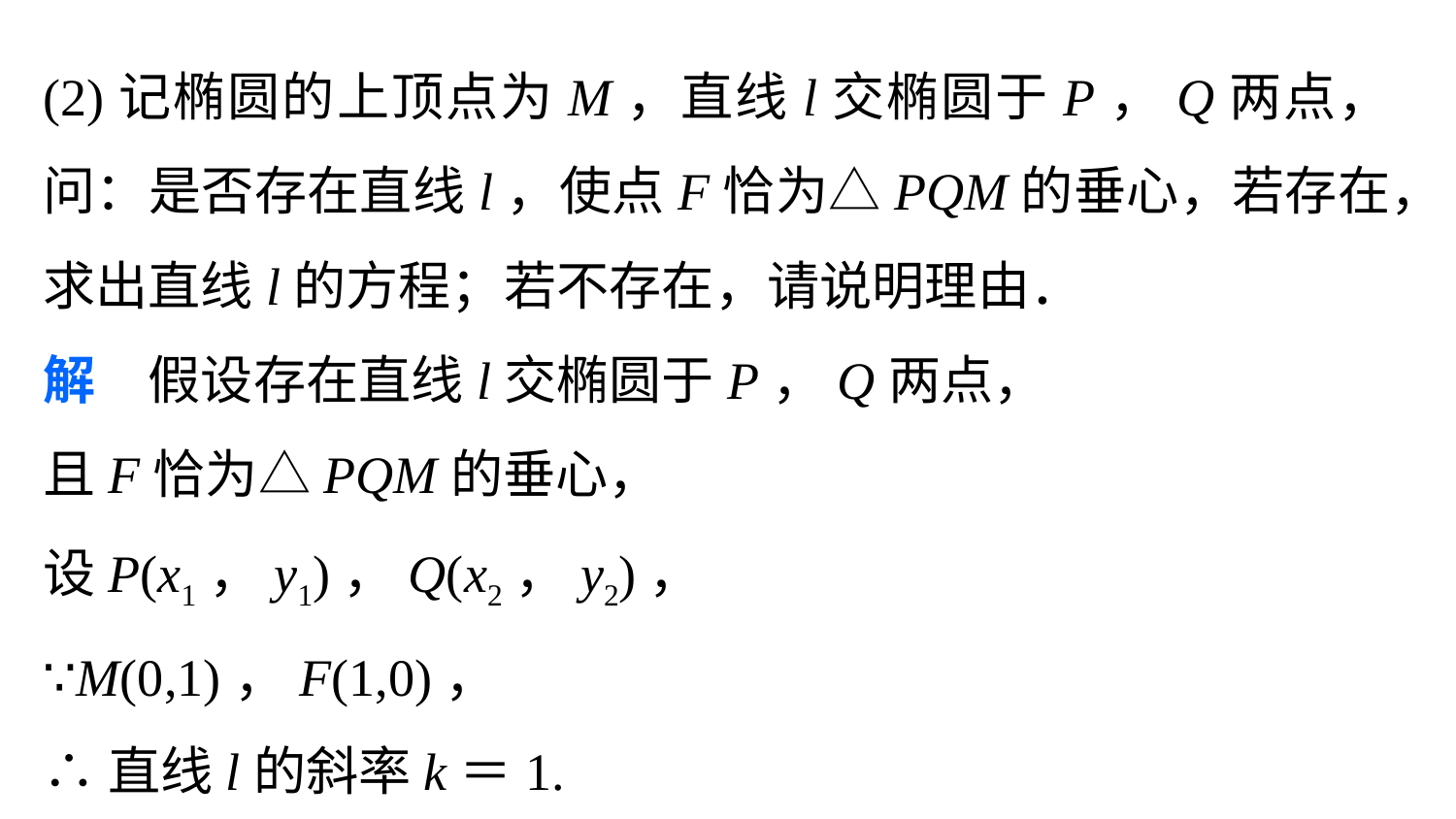

(2)记椭圆的上顶点为M，直线l交椭圆于P，Q两点，问：是否存在直线l，使点F恰为△PQM的垂心，若存在，求出直线l的方程；若不存在，请说明理由．
解　假设存在直线l交椭圆于P，Q两点，
且F恰为△PQM的垂心，
设P(x1，y1)，Q(x2，y2)，
∵M(0,1)，F(1,0)，
∴直线l的斜率k＝1.